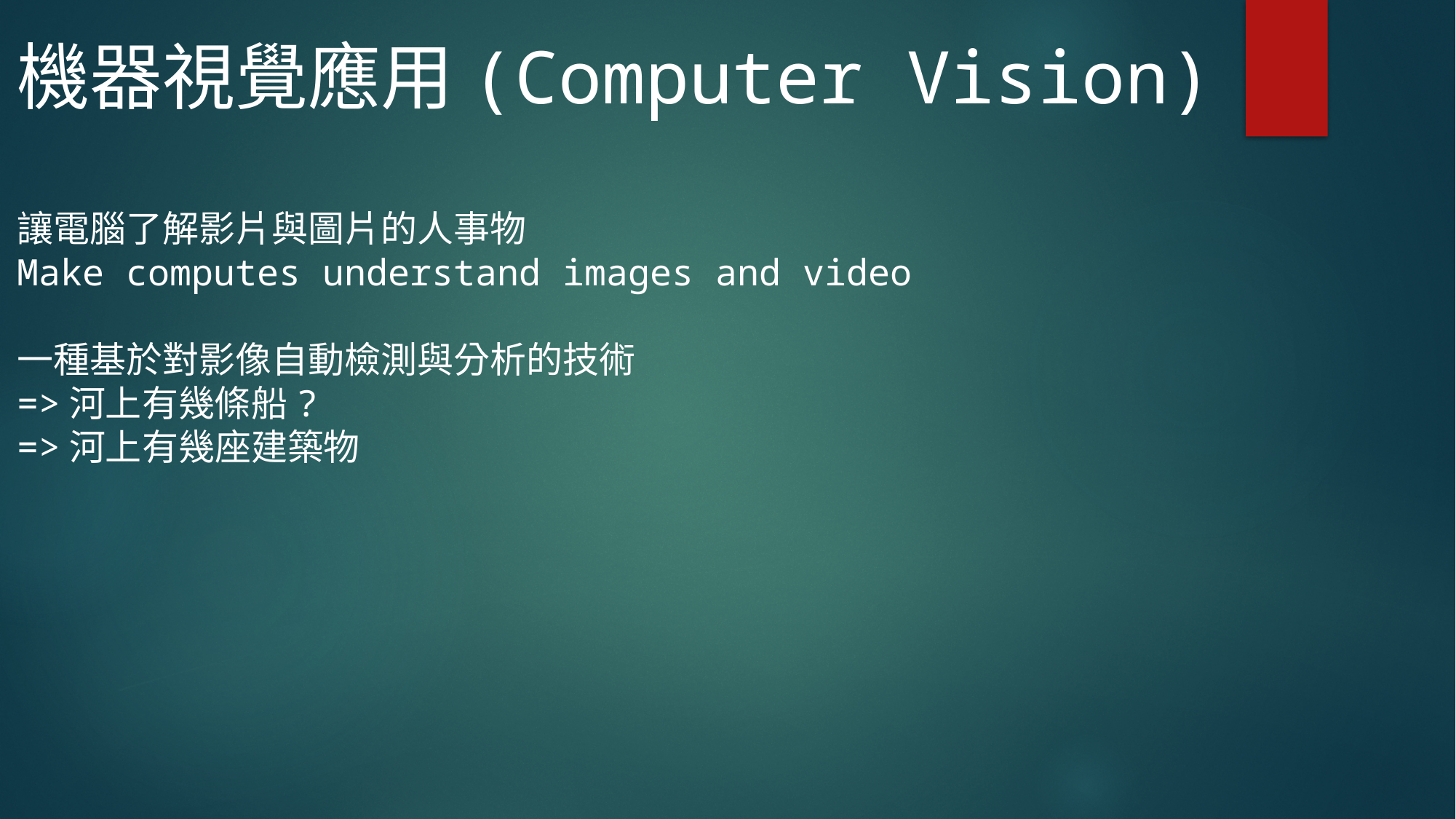

機器視覺應用(Computer Vision)

讓電腦了解影片與圖片的人事物
Make computes understand images and video

一種基於對影像自動檢測與分析的技術
=>河上有幾條船?
=>河上有幾座建築物